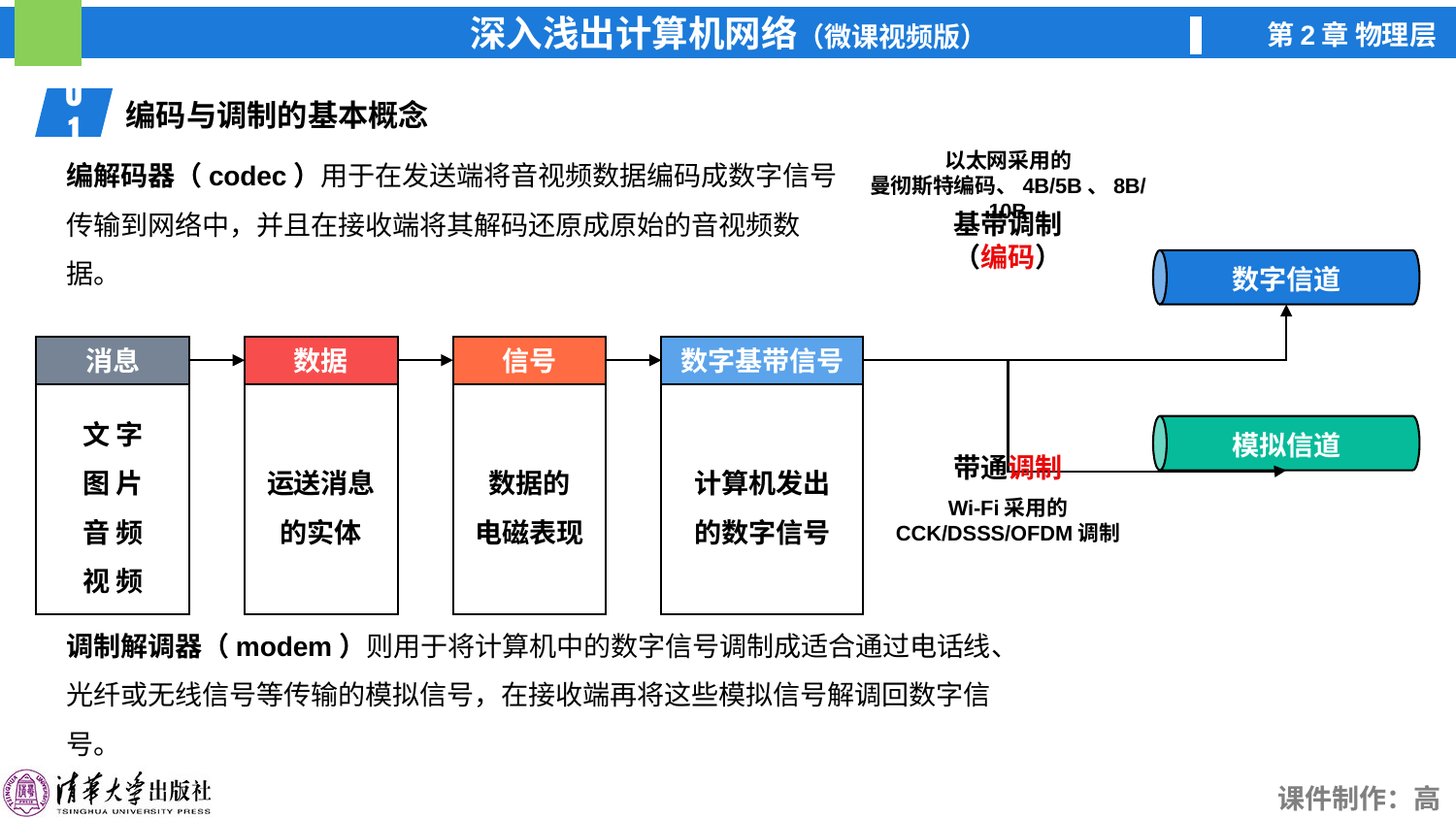

01
编码与调制的基本概念
以太网采用的
曼彻斯特编码、4B/5B、8B/10B
基带调制
（编码）
编解码器（codec）用于在发送端将音视频数据编码成数字信号传输到网络中，并且在接收端将其解码还原成原始的音视频数据。

数字信道
消息
数据
信号
数字基带信号
计算机发出
的数字信号
带通调制
文 字
图 片
音 频
视 频
运送消息
的实体
数据的
电磁表现

模拟信道
Wi-Fi采用的
CCK/DSSS/OFDM调制
调制解调器（modem）则用于将计算机中的数字信号调制成适合通过电话线、光纤或无线信号等传输的模拟信号，在接收端再将这些模拟信号解调回数字信号。